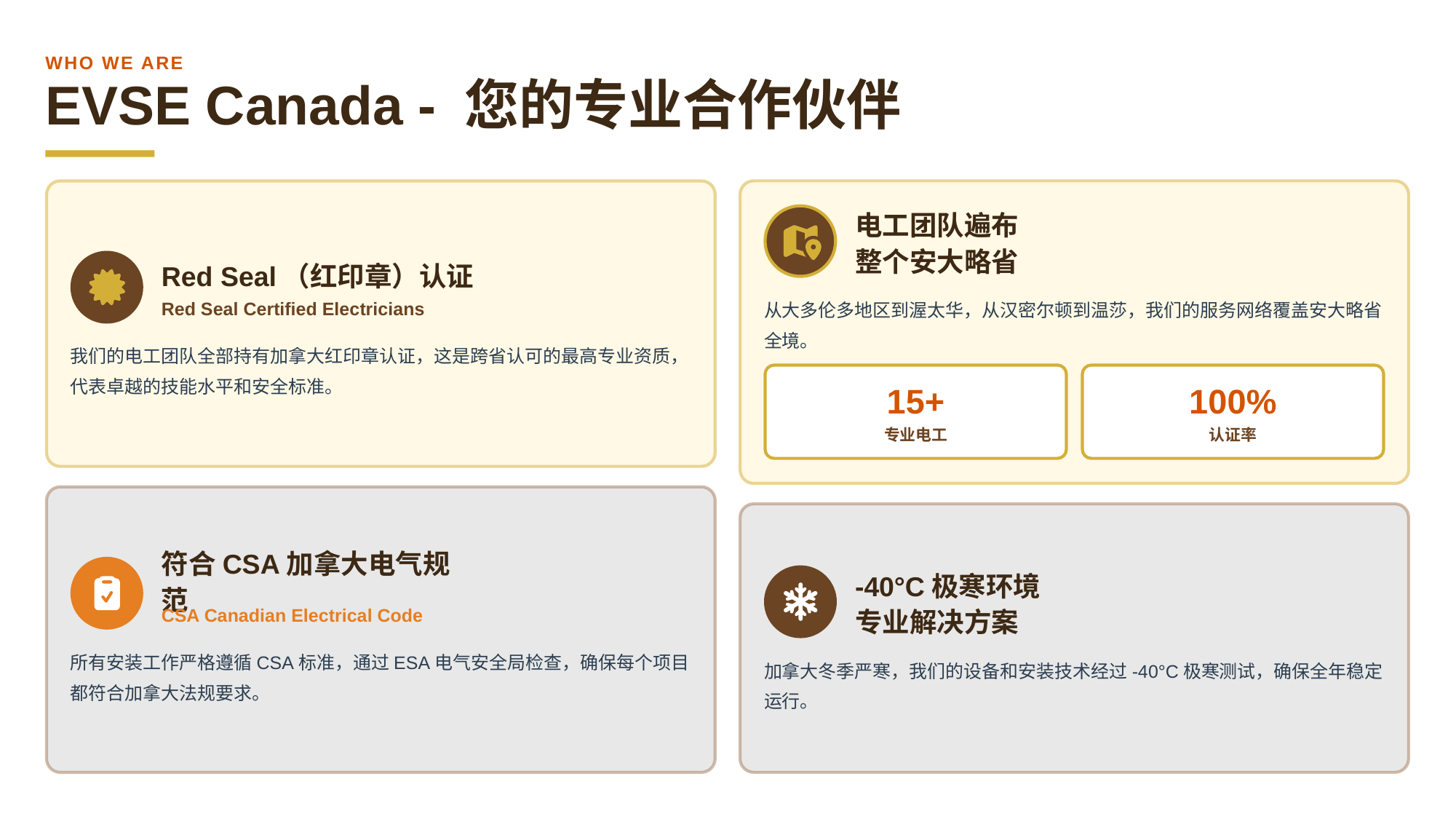

WHO WE ARE
EVSE Canada - 您的专业合作伙伴

电工团队遍布
整个安大略省

Red Seal（红印章）认证

从大多伦多地区到渥太华，从汉密尔顿到温莎，我们的服务网络覆盖安大略省全境。
Red Seal Certified Electricians
我们的电工团队全部持有加拿大红印章认证，这是跨省认可的最高专业资质，代表卓越的技能水平和安全标准。

15+
100%
专业电工
认证率

符合CSA加拿大电气规范

-40°C极寒环境
专业解决方案

CSA Canadian Electrical Code
所有安装工作严格遵循CSA标准，通过ESA电气安全局检查，确保每个项目都符合加拿大法规要求。
加拿大冬季严寒，我们的设备和安装技术经过-40°C极寒测试，确保全年稳定运行。